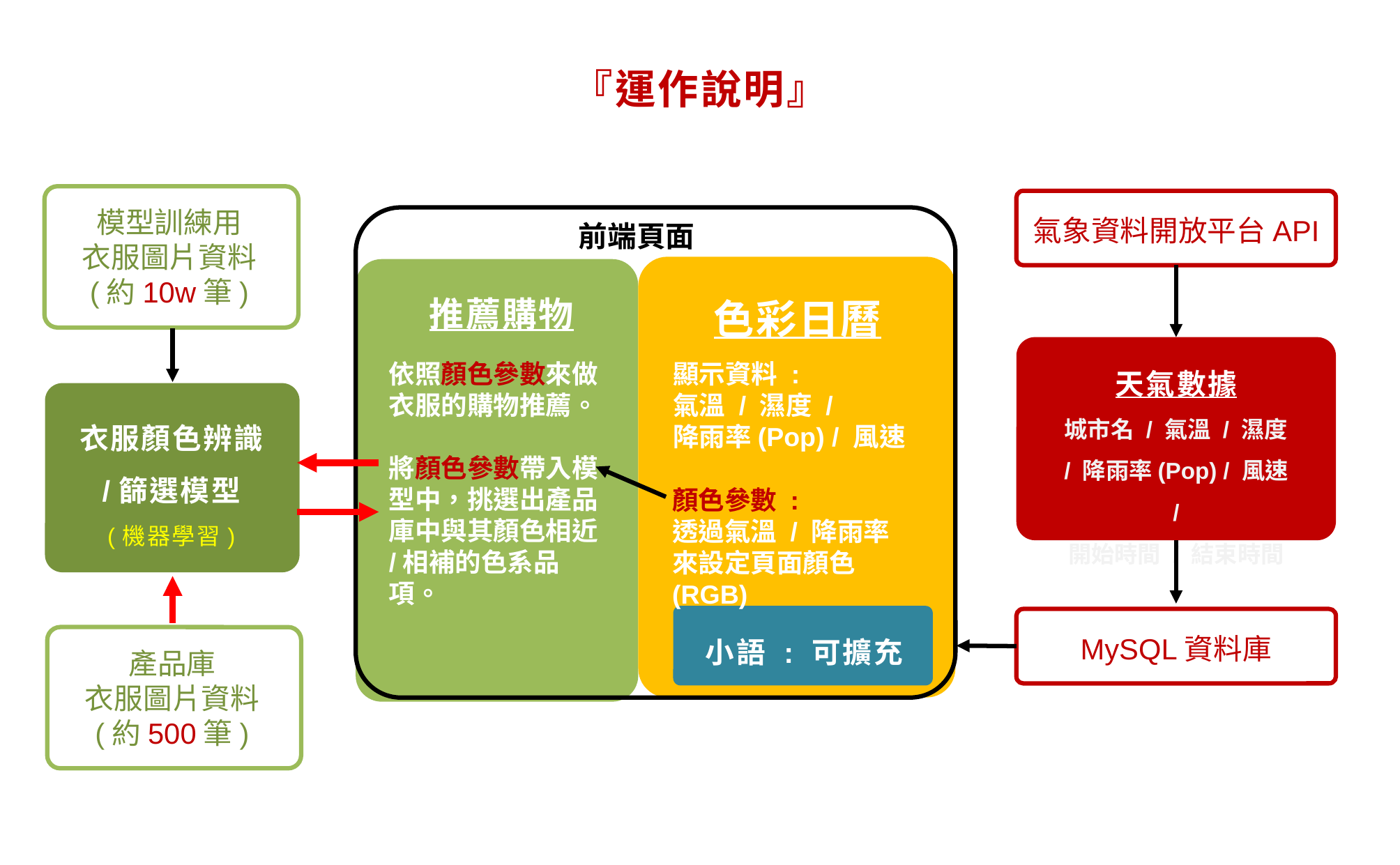

『運作說明』

氣象資料開放平台API

天氣數據
城市名 / 氣溫 / 濕度 / 降雨率(Pop) / 風速 /
開始時間 / 結束時間

MySQL資料庫
模型訓練用
衣服圖片資料
(約10w筆)

前端頁面

色彩日曆

推薦購物
依照顏色參數來做衣服的購物推薦。

將顏色參數帶入模型中，挑選出產品庫中與其顏色相近/相補的色系品項。
顯示資料 :
氣溫 / 濕度 /
降雨率(Pop) / 風速
顏色參數 :
透過氣溫 / 降雨率
來設定頁面顏色(RGB)

小語 : 可擴充

衣服顏色辨識
/篩選模型
(機器學習)

產品庫
衣服圖片資料
(約500筆)